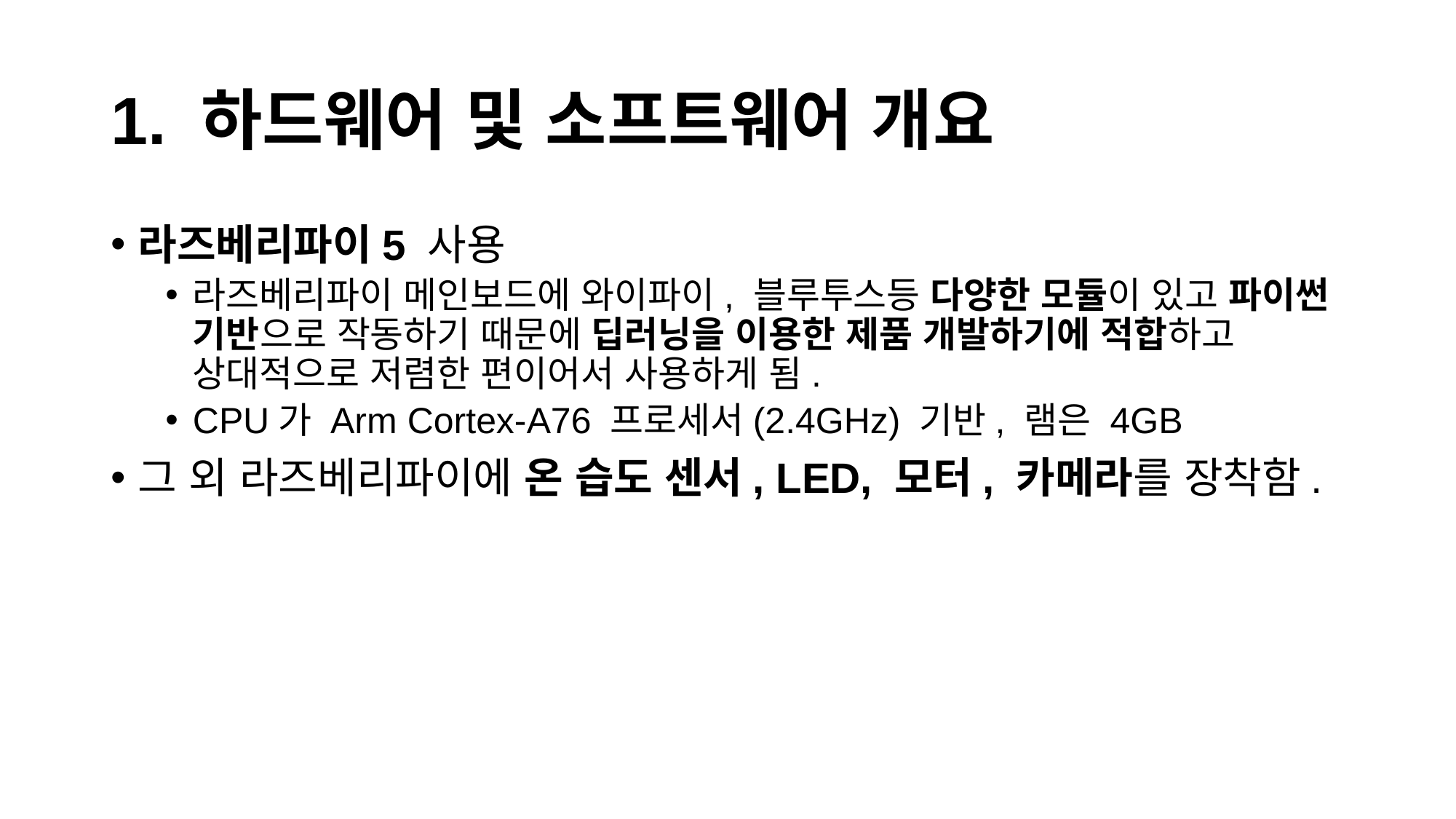

# 1. 하드웨어 및 소프트웨어 개요
라즈베리파이5 사용
라즈베리파이 메인보드에 와이파이, 블루투스등 다양한 모듈이 있고 파이썬 기반으로 작동하기 때문에 딥러닝을 이용한 제품 개발하기에 적합하고 상대적으로 저렴한 편이어서 사용하게 됨.
CPU가 Arm Cortex-A76 프로세서(2.4GHz) 기반, 램은 4GB
그 외 라즈베리파이에 온 습도 센서, LED, 모터, 카메라를 장착함.